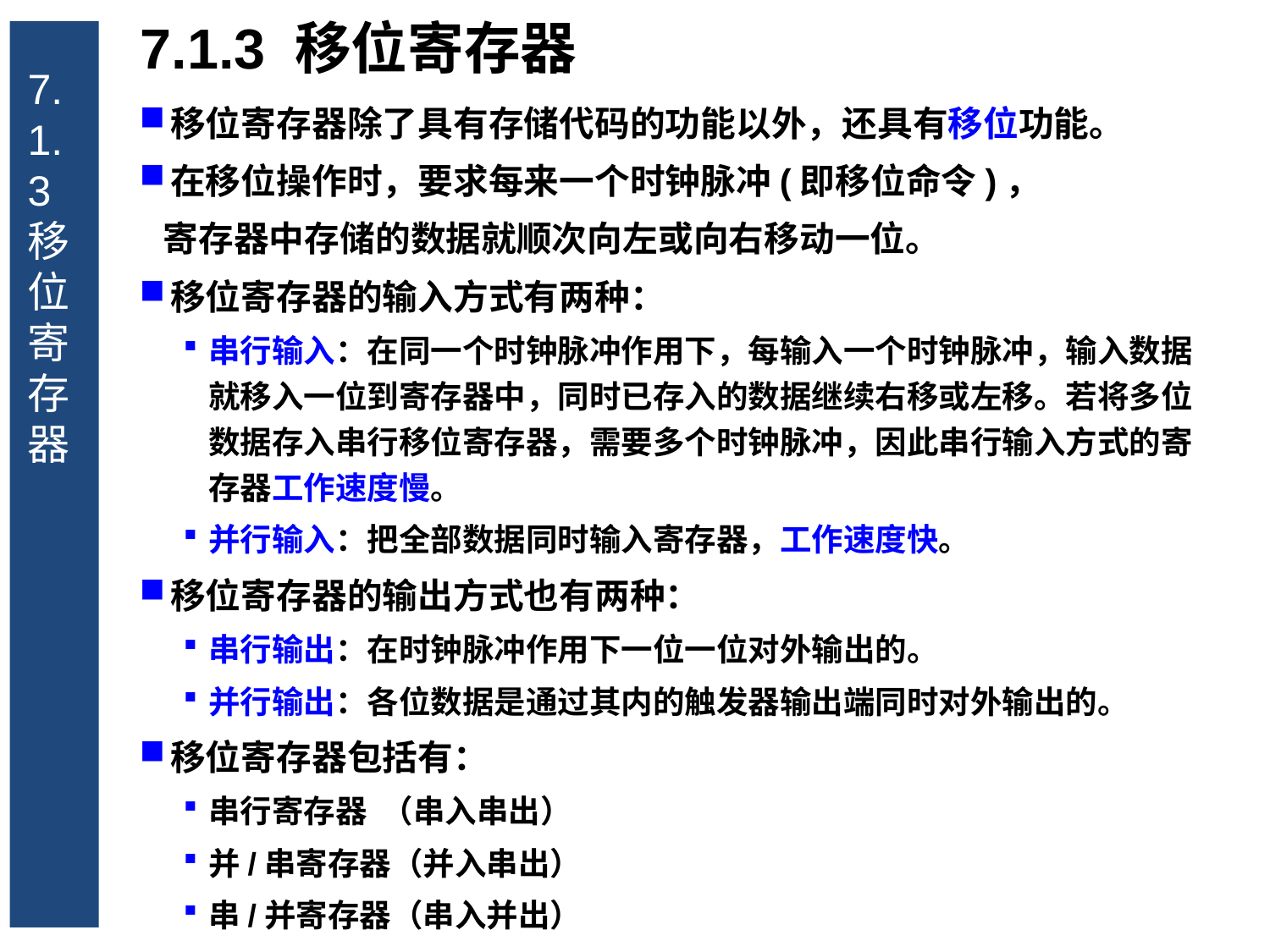

7.1.3  移位寄存器
7.1.3 移位寄存器
移位寄存器除了具有存储代码的功能以外，还具有移位功能。
在移位操作时，要求每来一个时钟脉冲(即移位命令)，
  寄存器中存储的数据就顺次向左或向右移动一位。
移位寄存器的输入方式有两种：
串行输入：在同一个时钟脉冲作用下，每输入一个时钟脉冲，输入数据就移入一位到寄存器中，同时已存入的数据继续右移或左移。若将多位数据存入串行移位寄存器，需要多个时钟脉冲，因此串行输入方式的寄存器工作速度慢。
并行输入：把全部数据同时输入寄存器，工作速度快。
移位寄存器的输出方式也有两种：
串行输出：在时钟脉冲作用下一位一位对外输出的。
并行输出：各位数据是通过其内的触发器输出端同时对外输出的。
移位寄存器包括有：
串行寄存器  （串入串出）
并/串寄存器（并入串出）
串/并寄存器（串入并出）